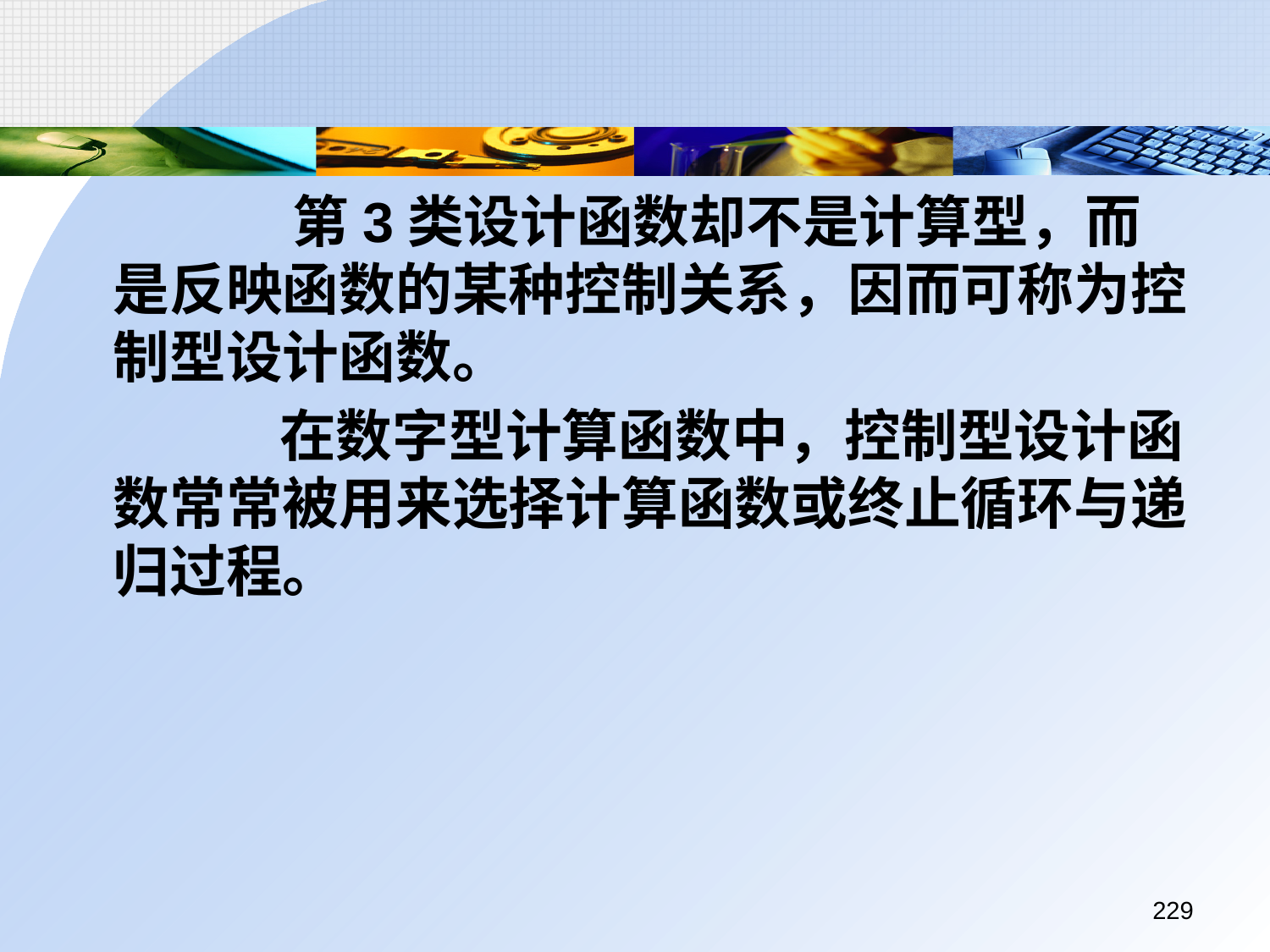

第3类设计函数却不是计算型，而是反映函数的某种控制关系，因而可称为控制型设计函数。
		  在数字型计算函数中，控制型设计函数常常被用来选择计算函数或终止循环与递归过程。
229